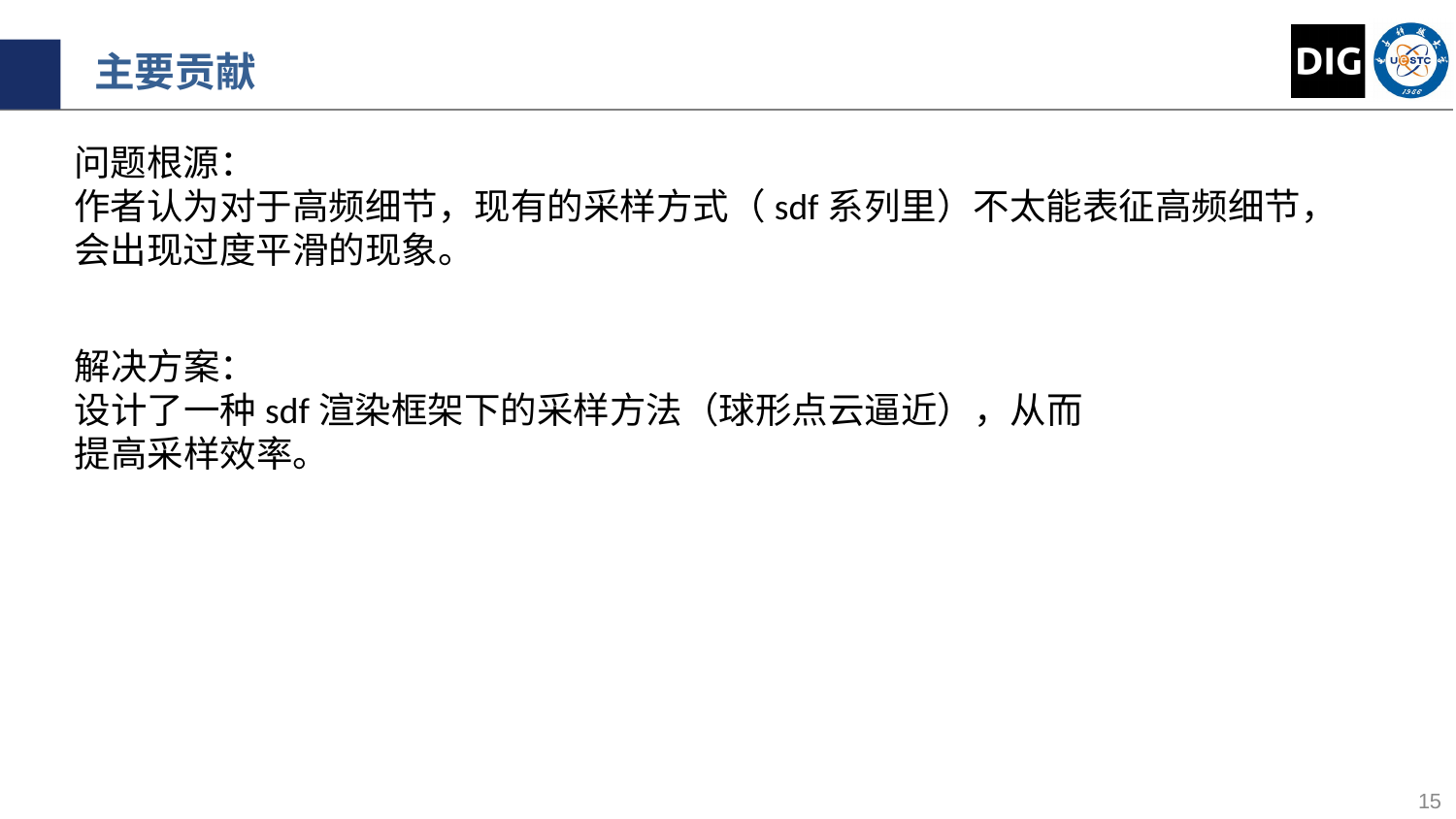

主要贡献
问题根源：
作者认为对于高频细节，现有的采样方式（sdf系列里）不太能表征高频细节，会出现过度平滑的现象。
解决方案：
设计了一种sdf渲染框架下的采样方法（球形点云逼近），从而提高采样效率。
15